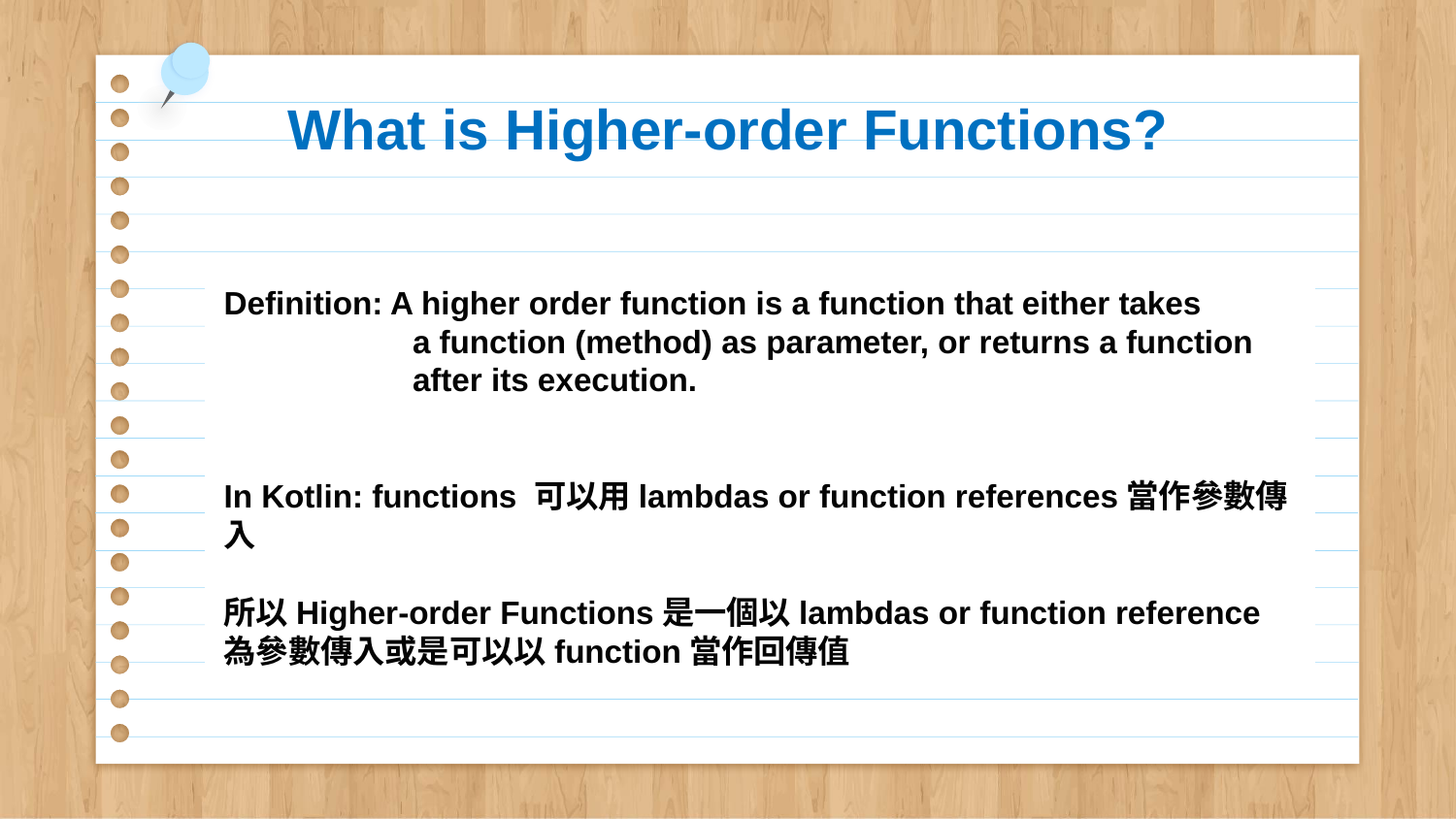

# What is Higher-order Functions?
Definition: A higher order function is a function that either takes
                     a function (method) as parameter, or returns a function
                     after its execution.

In Kotlin: functions 可以用lambdas or function references當作參數傳入

所以Higher-order Functions是一個以lambdas or function reference為參數傳入或是可以以function當作回傳值